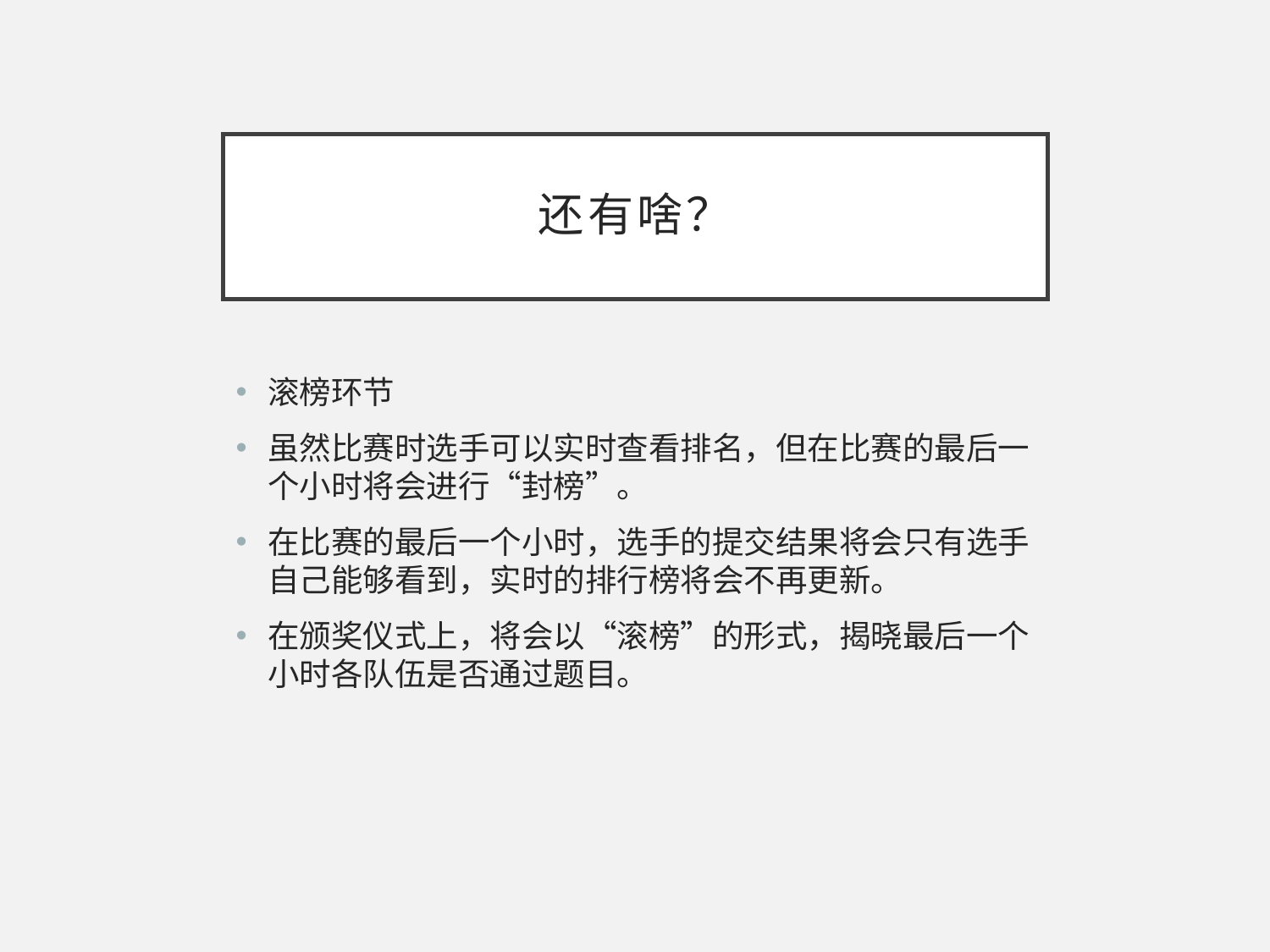

# 还有啥？
滚榜环节
虽然比赛时选手可以实时查看排名，但在比赛的最后一个小时将会进行“封榜”。
在比赛的最后一个小时，选手的提交结果将会只有选手自己能够看到，实时的排行榜将会不再更新。
在颁奖仪式上，将会以“滚榜”的形式，揭晓最后一个小时各队伍是否通过题目。